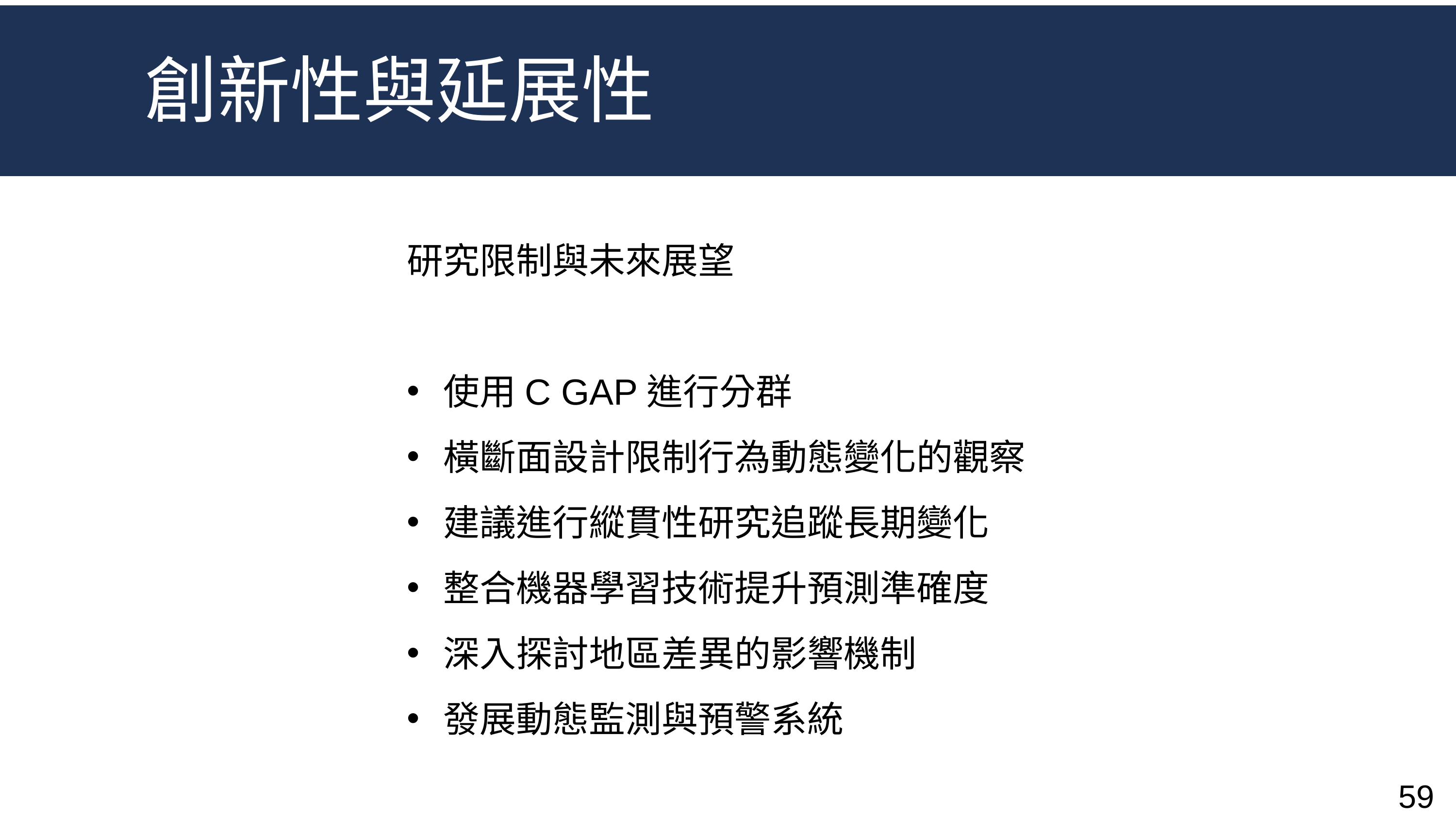

創新性與延展性
研究限制與未來展望

使用C GAP進行分群
橫斷面設計限制行為動態變化的觀察
建議進行縱貫性研究追蹤長期變化
整合機器學習技術提升預測準確度
深入探討地區差異的影響機制
發展動態監測與預警系統
59